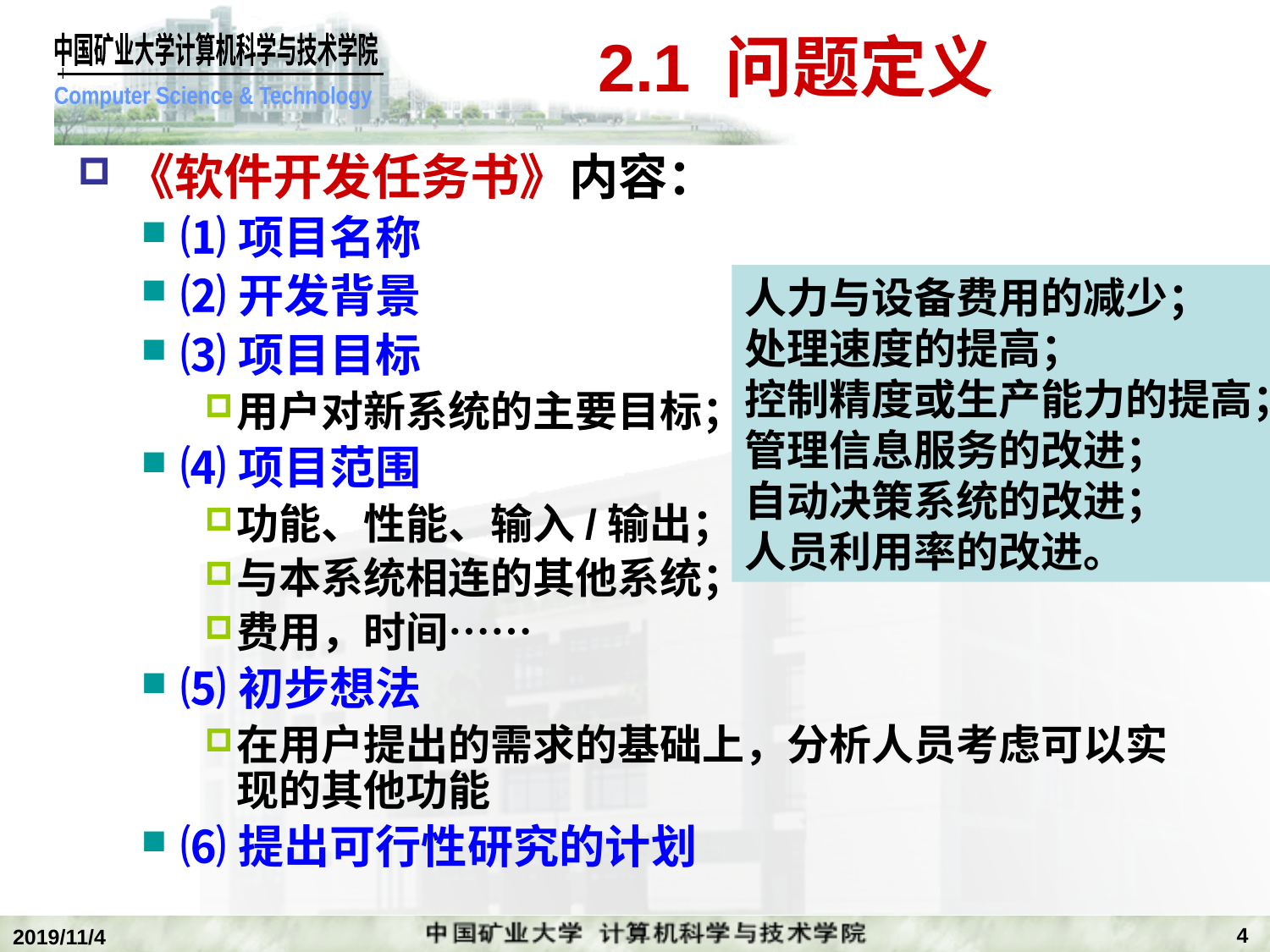

# 2.1 问题定义
《软件开发任务书》内容：
⑴项目名称
⑵开发背景
⑶项目目标
用户对新系统的主要目标；
⑷项目范围
功能、性能、输入/输出；
与本系统相连的其他系统；
费用，时间……
⑸初步想法
在用户提出的需求的基础上，分析人员考虑可以实现的其他功能
⑹提出可行性研究的计划
人力与设备费用的减少；
处理速度的提高；
控制精度或生产能力的提高；
管理信息服务的改进；
自动决策系统的改进；
人员利用率的改进。
4
2019/11/4